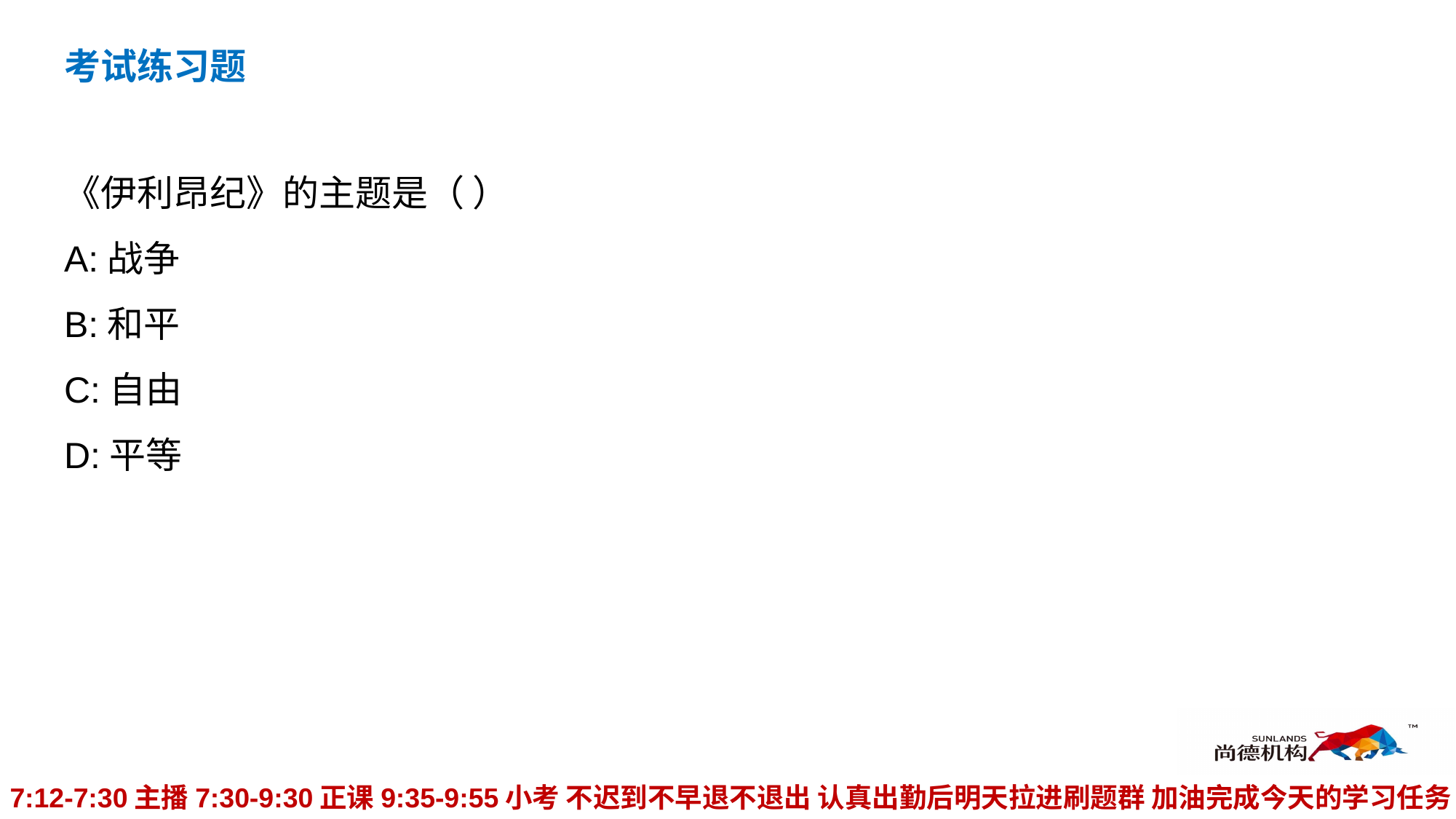

考试练习题
《伊利昂纪》的主题是（ ）
A:战争
B:和平
C:自由
D:平等